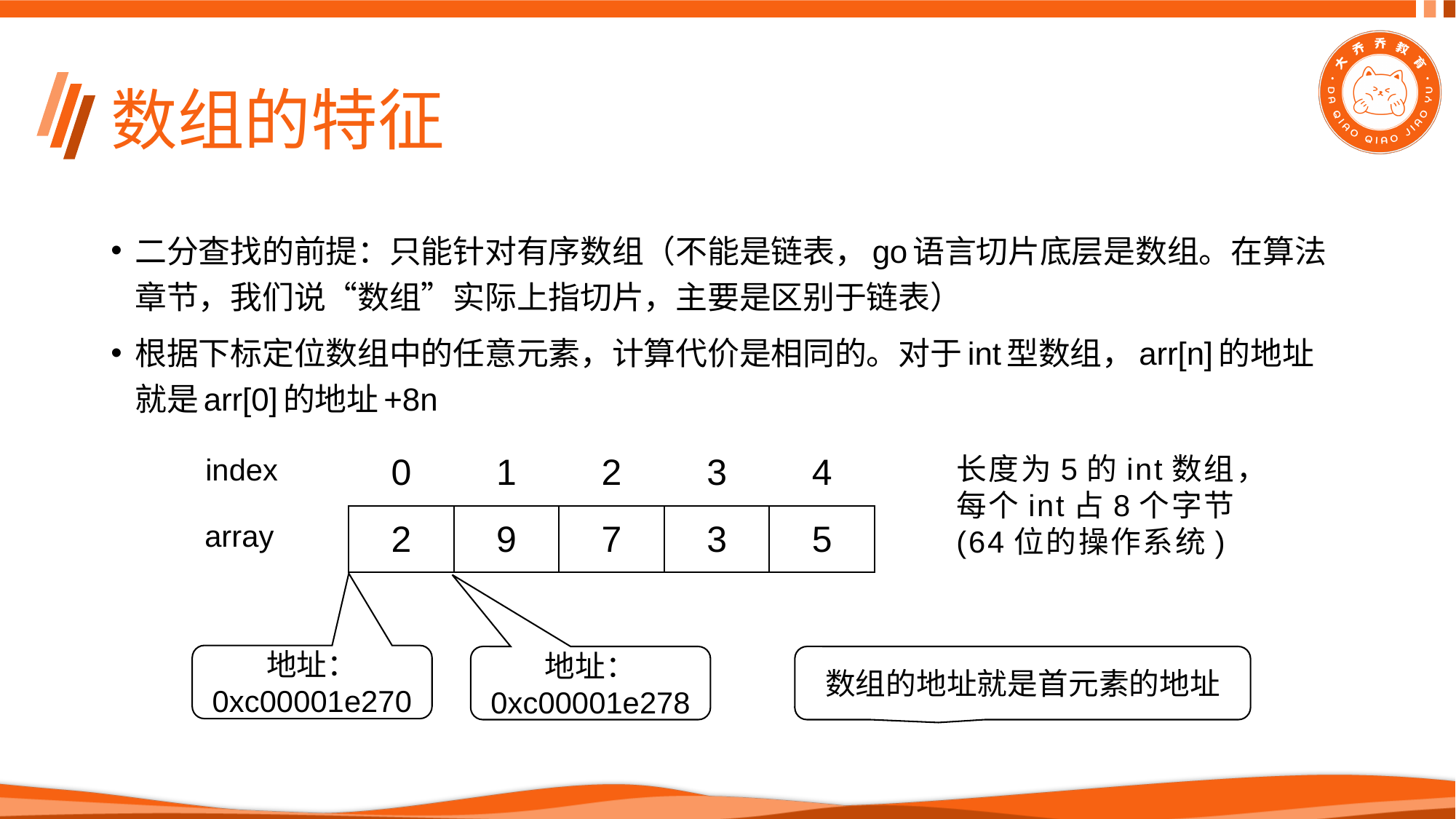

# 数组的特征
二分查找的前提：只能针对有序数组（不能是链表，go语言切片底层是数组。在算法章节，我们说“数组”实际上指切片，主要是区别于链表）
根据下标定位数组中的任意元素，计算代价是相同的。对于int型数组，arr[n]的地址就是arr[0]的地址+8n

| 0 | 1 | 2 | 3 | 4 |
| --- | --- | --- | --- | --- |
长度为5的int数组，
每个int占8个字节
(64位的操作系统)
index
| 2 | 9 | 7 | 3 | 5 |
| --- | --- | --- | --- | --- |
array
地址：
0xc00001e270
地址：
0xc00001e278
数组的地址就是首元素的地址